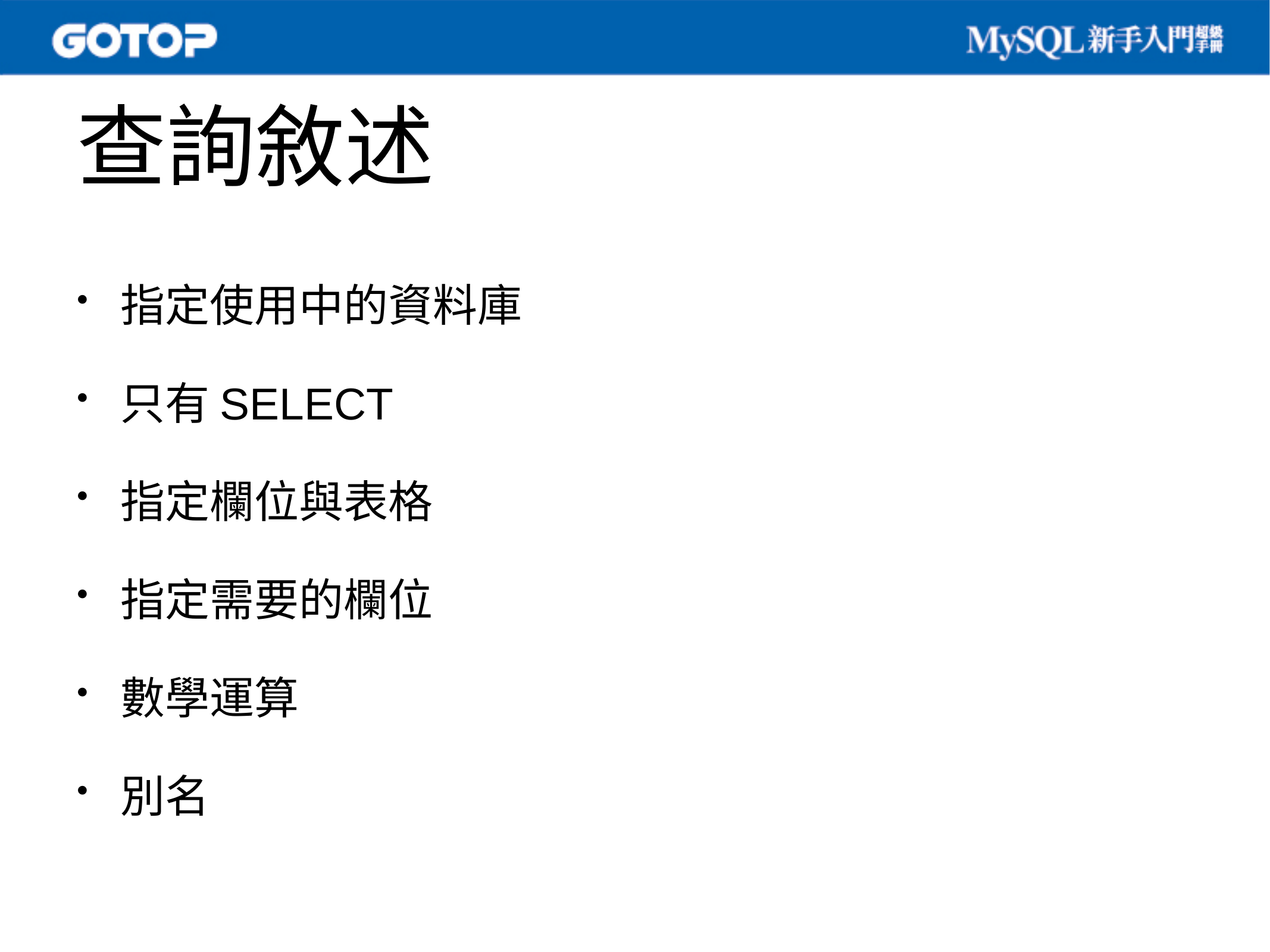

# 查詢敘述
指定使用中的資料庫
只有SELECT
指定欄位與表格
指定需要的欄位
數學運算
別名